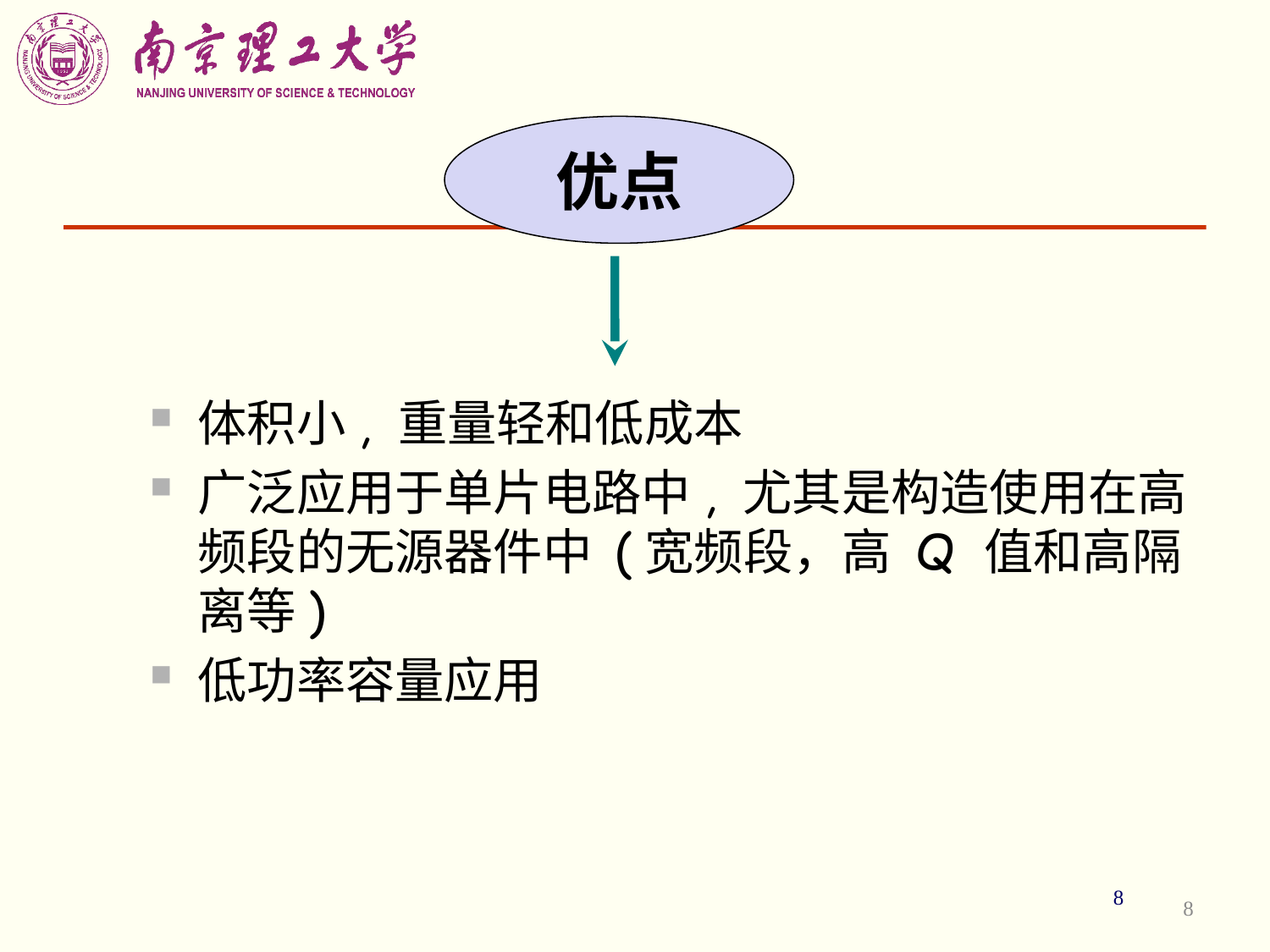

优点

体积小, 重量轻和低成本
广泛应用于单片电路中, 尤其是构造使用在高频段的无源器件中 (宽频段，高 Q 值和高隔离等)
低功率容量应用

8